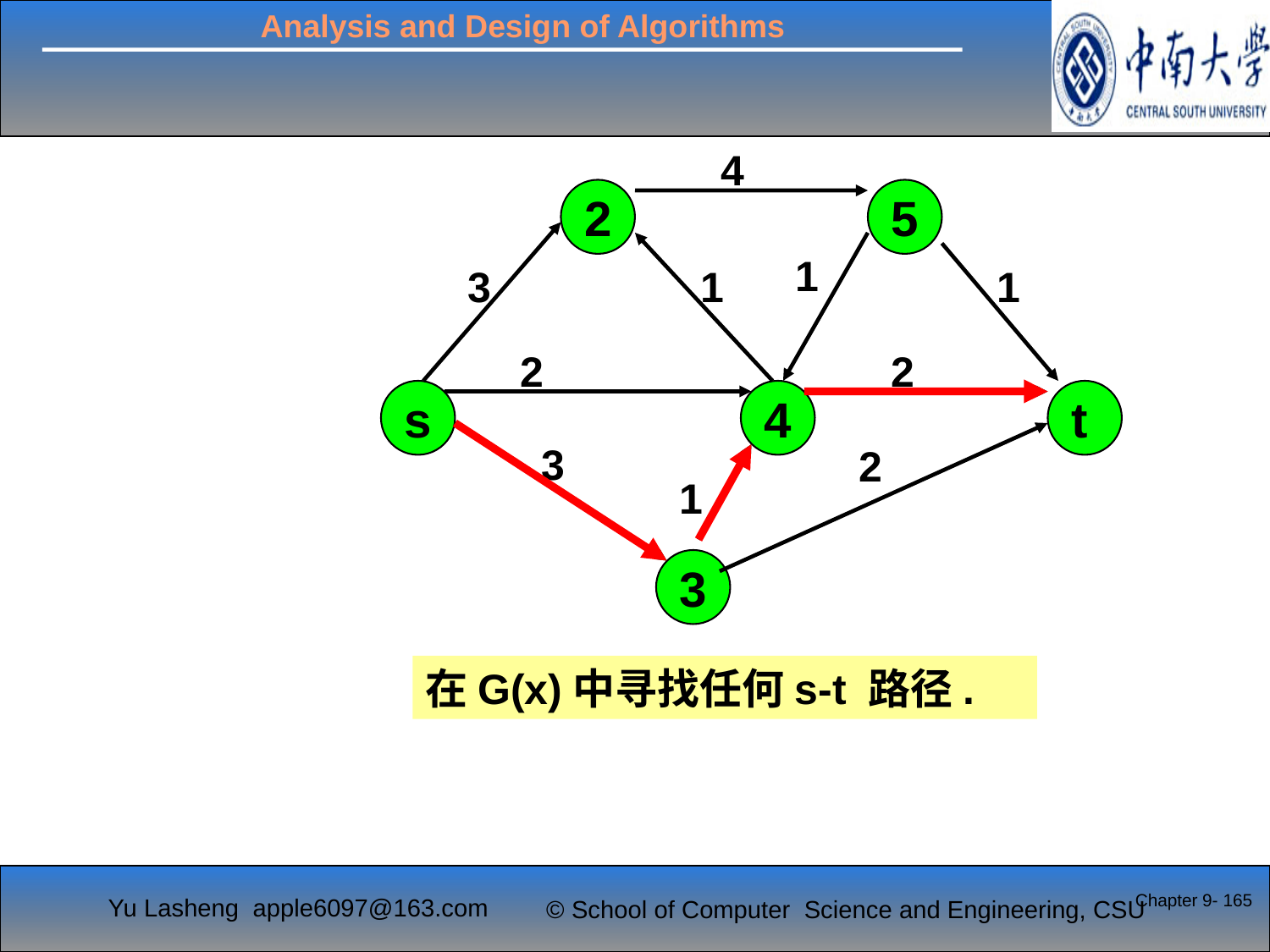

4
2
5

1

3
1
1
2
2
s
4
t

3
2

1
3
在G(x)中寻找任何s-t 路径.
Chapter 9- 165